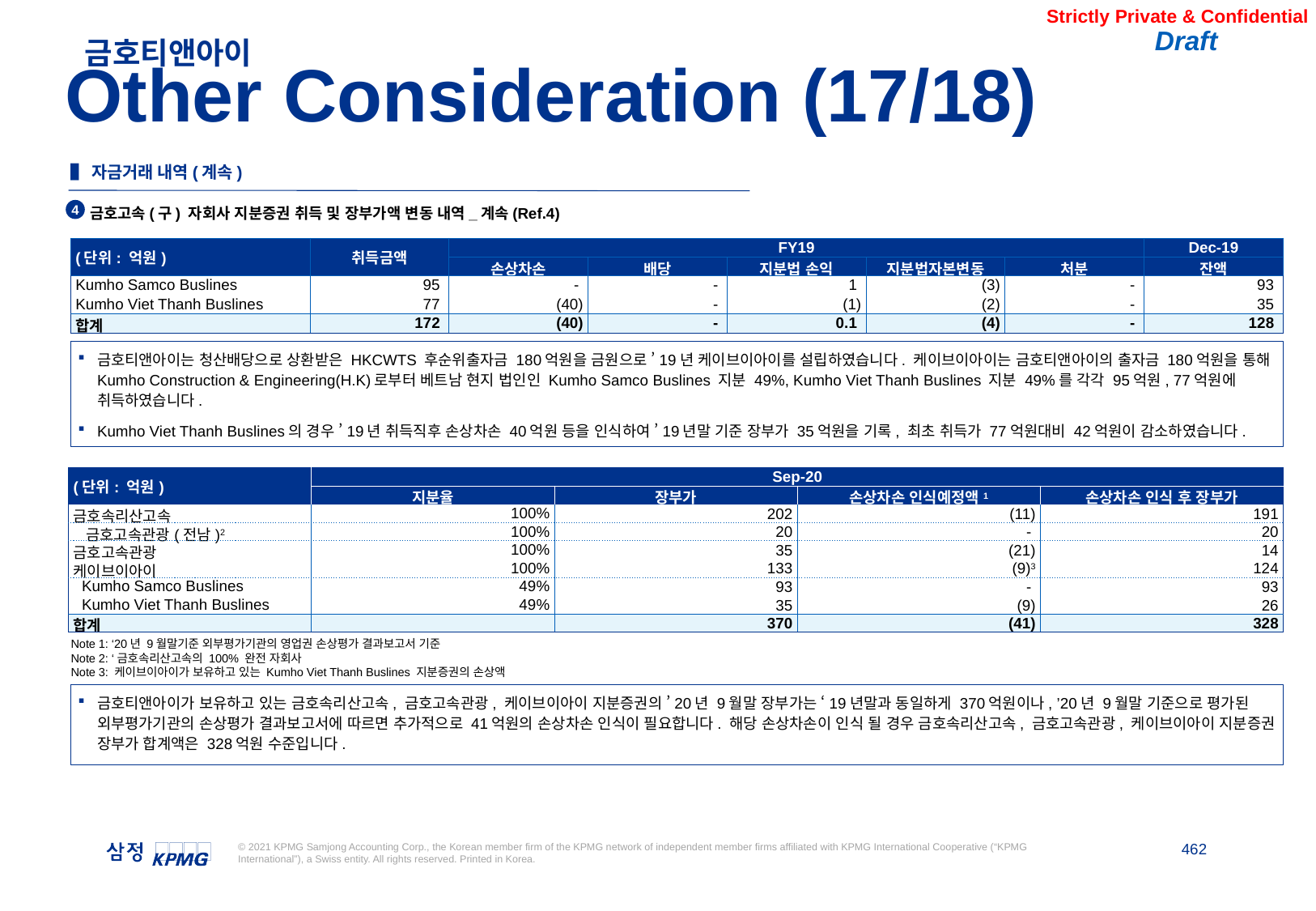

금호티앤아이
Other Consideration (17/18)
▌자금거래 내역(계속)

4
금호고속(구) 자회사 지분증권 취득 및 장부가액 변동 내역_계속(Ref.4)
| (단위: 억원) | 취득금액 | FY19 |  |  |  |  | Dec-19 |
| --- | --- | --- | --- | --- | --- | --- | --- |
|  |  | 손상차손 | 배당 | 지분법 손익 | 지분법자본변동 | 처분 | 잔액 |
| Kumho Samco Buslines | 95 | - | - | 1 | (3) | - | 93 |
| Kumho Viet Thanh Buslines | 77 | (40) | - | (1) | (2) | - | 35 |
| 합계 | 172 | (40) | - | 0.1 | (4) | - | 128 |
금호티앤아이는 청산배당으로 상환받은 HKCWTS 후순위출자금 180억원을 금원으로 ’19년 케이브이아이를 설립하였습니다. 케이브이아이는 금호티앤아이의 출자금 180억원을 통해 Kumho Construction & Engineering(H.K)로부터 베트남 현지 법인인 Kumho Samco Buslines 지분 49%, Kumho Viet Thanh Buslines 지분 49%를 각각 95억원, 77억원에 취득하였습니다.
Kumho Viet Thanh Buslines의 경우 ’19년 취득직후 손상차손 40억원 등을 인식하여 ’19년말 기준 장부가 35억원을 기록, 최초 취득가 77억원대비 42억원이 감소하였습니다.
| (단위: 억원) | Sep-20 |  |  |  |
| --- | --- | --- | --- | --- |
|  | 지분율 | 장부가 | 손상차손 인식예정액1 | 손상차손 인식 후 장부가 |
| 금호속리산고속 | 100% | 202 | (11) | 191 |
| 금호고속관광(전남)2 | 100% | 20 | - | 20 |
| 금호고속관광 | 100% | 35 | (21) | 14 |
| 케이브이아이 | 100% | 133 | (9)3 | 124 |
| Kumho Samco Buslines | 49% | 93 | - | 93 |
| Kumho Viet Thanh Buslines | 49% | 35 | (9) | 26 |
| 합계 |  | 370 | (41) | 328 |
Note 1: ‘20년 9월말기준 외부평가기관의 영업권 손상평가 결과보고서 기준
Note 2: ‘금호속리산고속의 100% 완전 자회사
Note 3: 케이브이아이가 보유하고 있는 Kumho Viet Thanh Buslines 지분증권의 손상액
금호티앤아이가 보유하고 있는 금호속리산고속, 금호고속관광, 케이브이아이 지분증권의 ’20년 9월말 장부가는 ‘19년말과 동일하게 370억원이나, ’20년 9월말 기준으로 평가된 외부평가기관의 손상평가 결과보고서에 따르면 추가적으로 41억원의 손상차손 인식이 필요합니다. 해당 손상차손이 인식 될 경우 금호속리산고속, 금호고속관광, 케이브이아이 지분증권 장부가 합계액은 328억원 수준입니다.